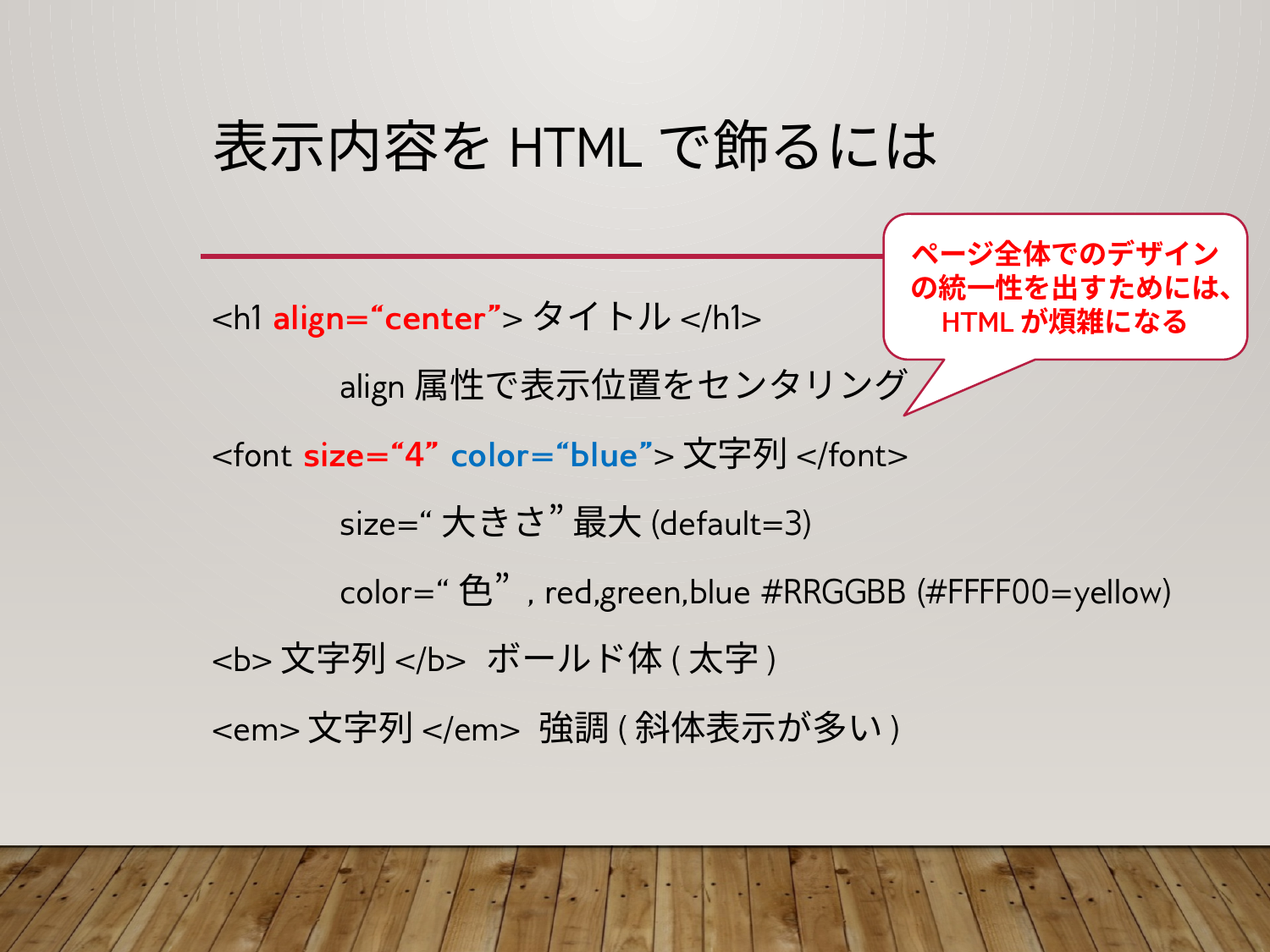

# 表示内容をHTMLで飾るには
ページ全体でのデザインの統一性を出すためには、HTMLが煩雑になる
<h1 align=“center”>タイトル</h1>
	align属性で表示位置をセンタリング
<font size=“4” color=“blue”>文字列</font>
	size=“大きさ” 最大(default=3)
	color=“色” , red,green,blue #RRGGBB (#FFFF00=yellow)
<b>文字列</b>	 ボールド体(太字)
<em>文字列</em> 強調(斜体表示が多い)